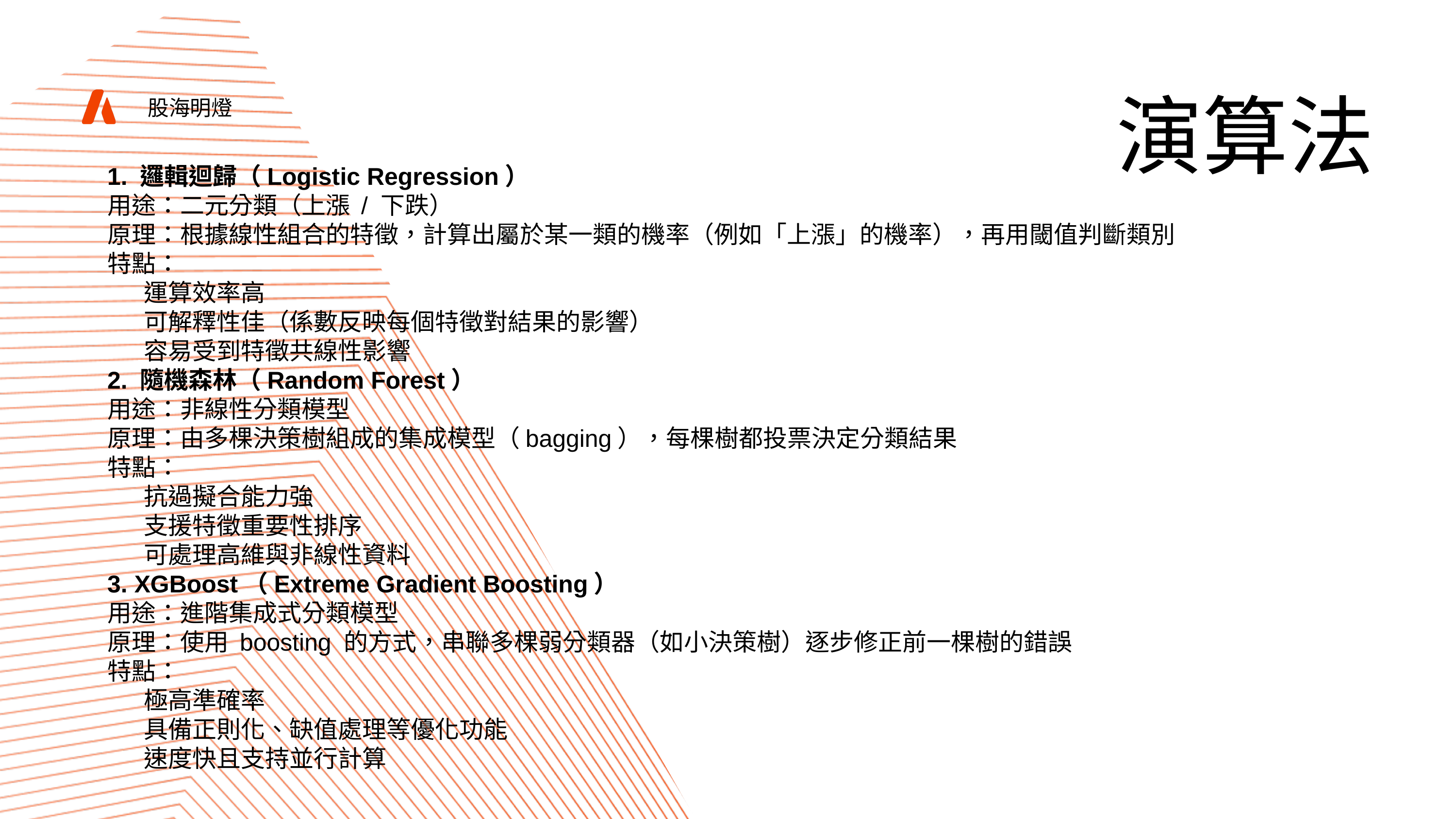

演算法

股海明燈
1. 邏輯迴歸（Logistic Regression）
用途：二元分類（上漲 / 下跌）
原理：根據線性組合的特徵，計算出屬於某一類的機率（例如「上漲」的機率），再用閾值判斷類別
特點：
運算效率高
可解釋性佳（係數反映每個特徵對結果的影響）
容易受到特徵共線性影響
2. 隨機森林（Random Forest）
用途：非線性分類模型
原理：由多棵決策樹組成的集成模型（bagging），每棵樹都投票決定分類結果
特點：
抗過擬合能力強
支援特徵重要性排序
可處理高維與非線性資料
3. XGBoost（Extreme Gradient Boosting）
用途：進階集成式分類模型
原理：使用 boosting 的方式，串聯多棵弱分類器（如小決策樹）逐步修正前一棵樹的錯誤
特點：
極高準確率
具備正則化、缺值處理等優化功能
速度快且支持並行計算